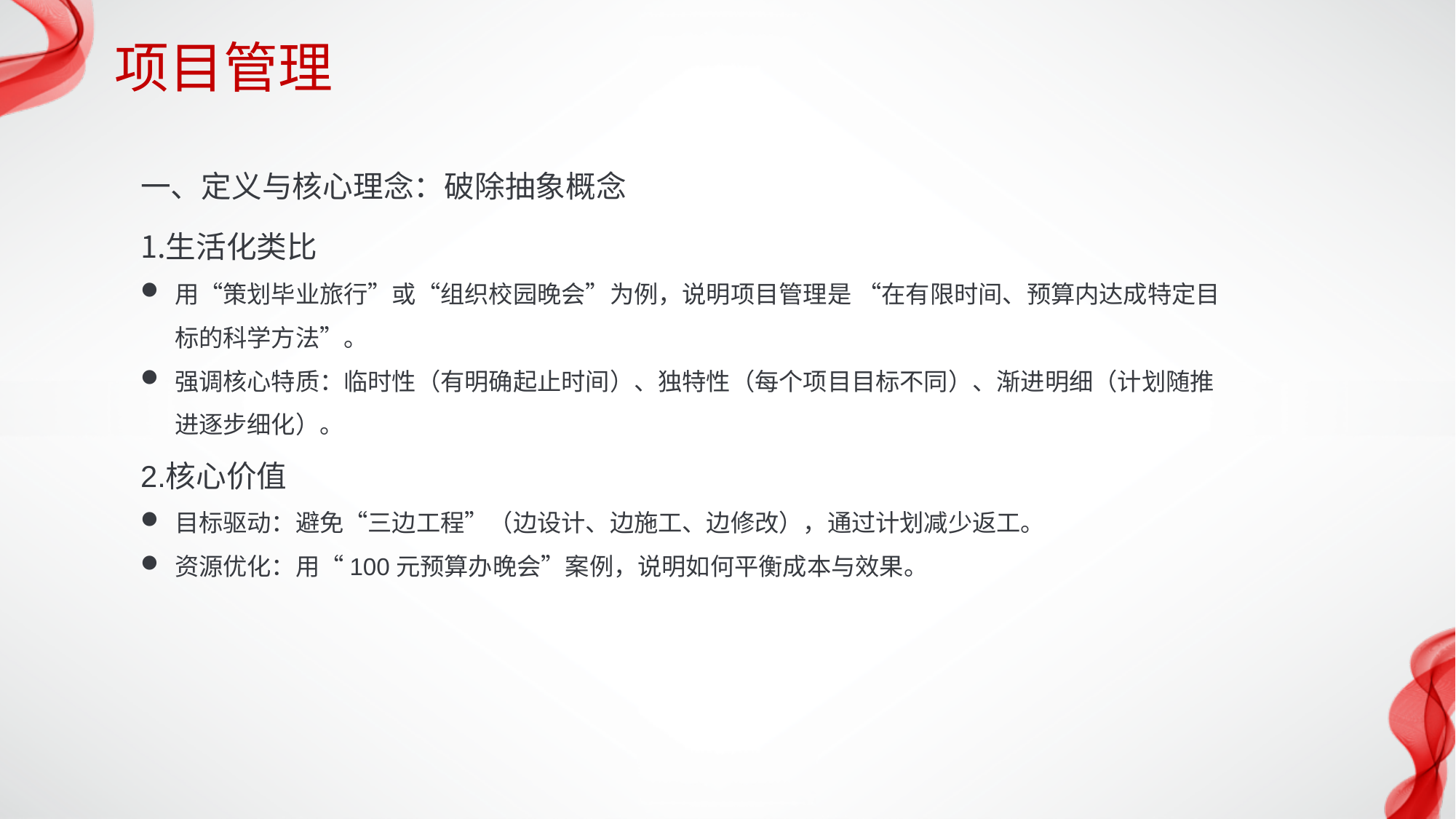

项目管理
一、定义与核心理念：破除抽象概念
生活化类比
用“策划毕业旅行”或“组织校园晚会”为例，说明项目管理是 “在有限时间、预算内达成特定目标的科学方法”。
强调核心特质：临时性（有明确起止时间）、独特性（每个项目目标不同）、渐进明细（计划随推进逐步细化）。
核心价值
目标驱动：避免“三边工程”（边设计、边施工、边修改），通过计划减少返工。
资源优化：用“100元预算办晚会”案例，说明如何平衡成本与效果。